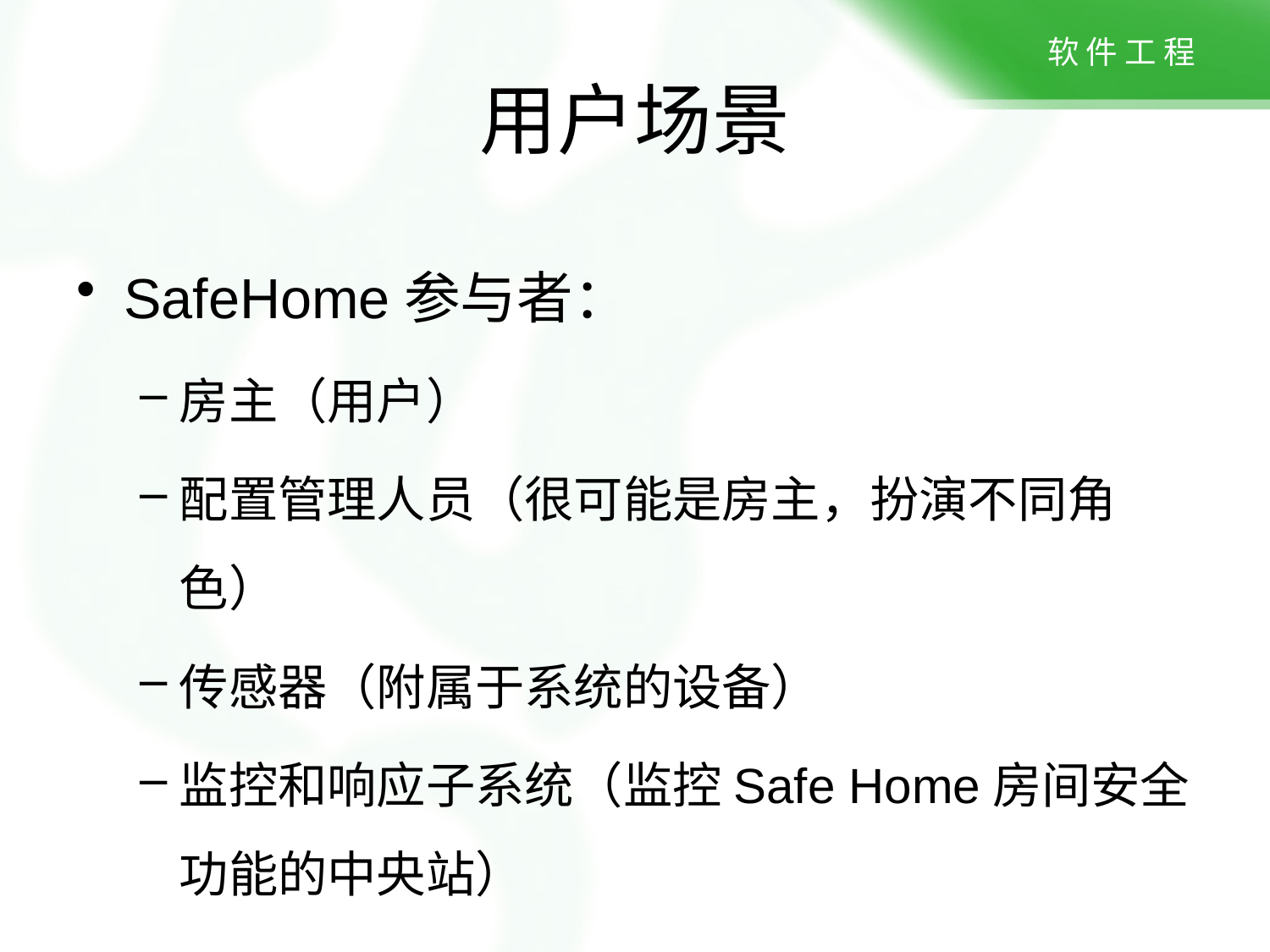

# 用户场景
SafeHome参与者：
房主（用户）
配置管理人员（很可能是房主，扮演不同角色）
传感器（附属于系统的设备）
监控和响应子系统（监控Safe Home房间安全功能的中央站）